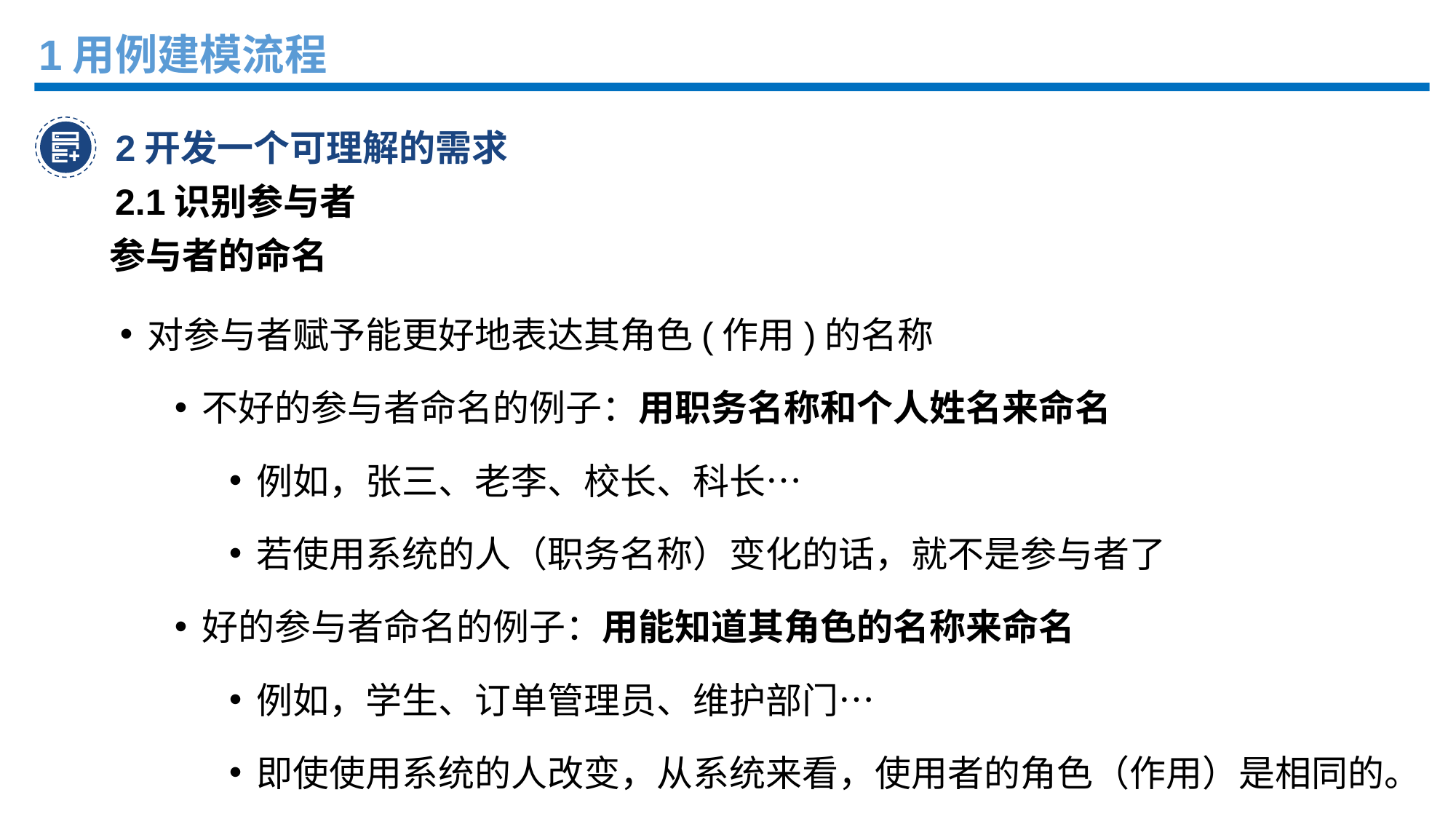

1用例建模流程

2开发一个可理解的需求

2.1识别参与者
参与者的命名
对参与者赋予能更好地表达其角色(作用)的名称
不好的参与者命名的例子：用职务名称和个人姓名来命名
例如，张三、老李、校长、科长…
若使用系统的人（职务名称）变化的话，就不是参与者了
好的参与者命名的例子：用能知道其角色的名称来命名
例如，学生、订单管理员、维护部门…
即使使用系统的人改变，从系统来看，使用者的角色（作用）是相同的。